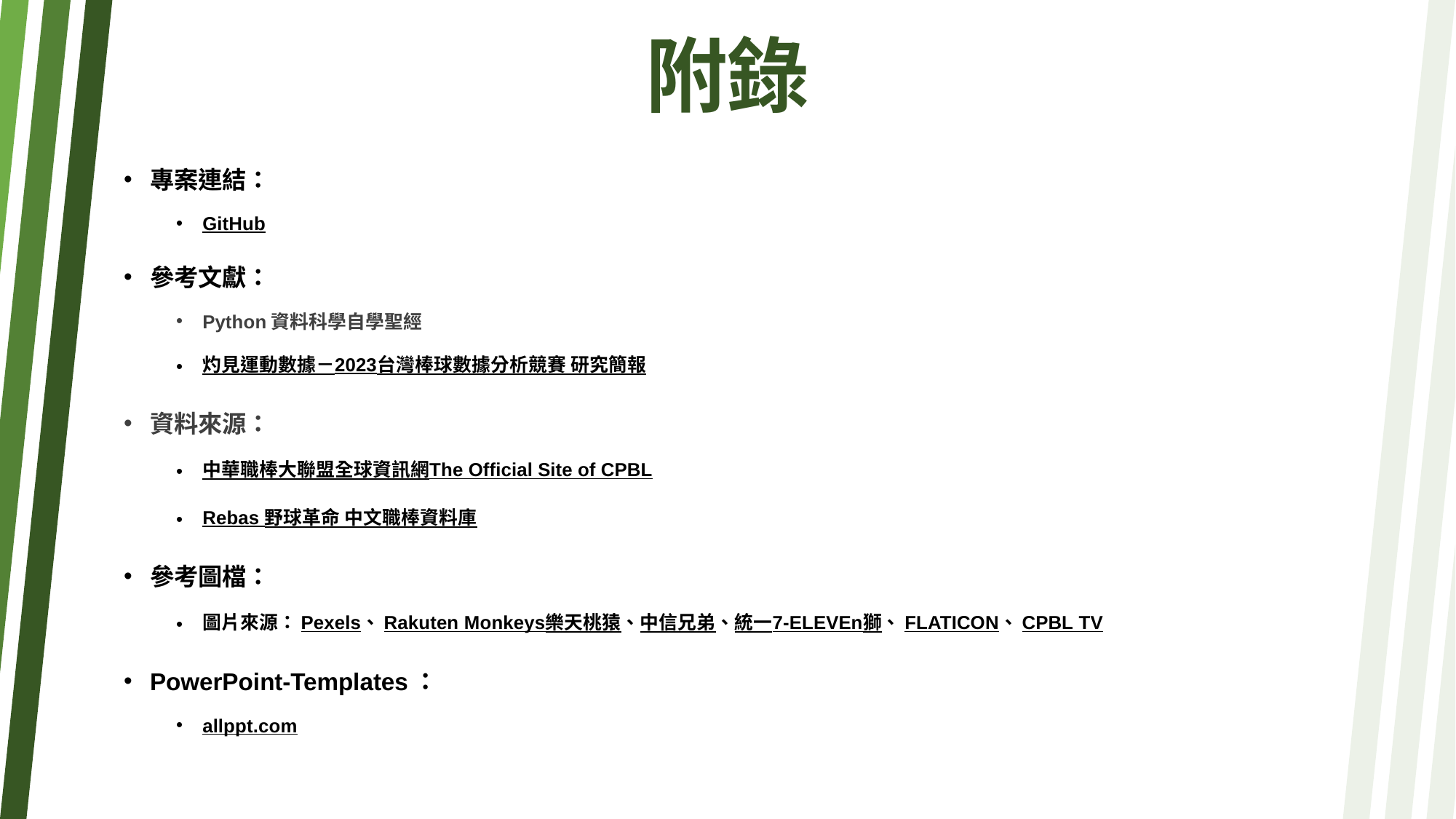

附錄
專案連結：
GitHub
參考文獻：
Python資料科學自學聖經
灼見運動數據－2023台灣棒球數據分析競賽 研究簡報
資料來源：
中華職棒大聯盟全球資訊網The Official Site of CPBL
Rebas 野球革命 中文職棒資料庫
參考圖檔：
圖片來源：Pexels、Rakuten Monkeys樂天桃猿、中信兄弟、統一7-ELEVEn獅、FLATICON、CPBL TV
PowerPoint-Templates：
allppt.com